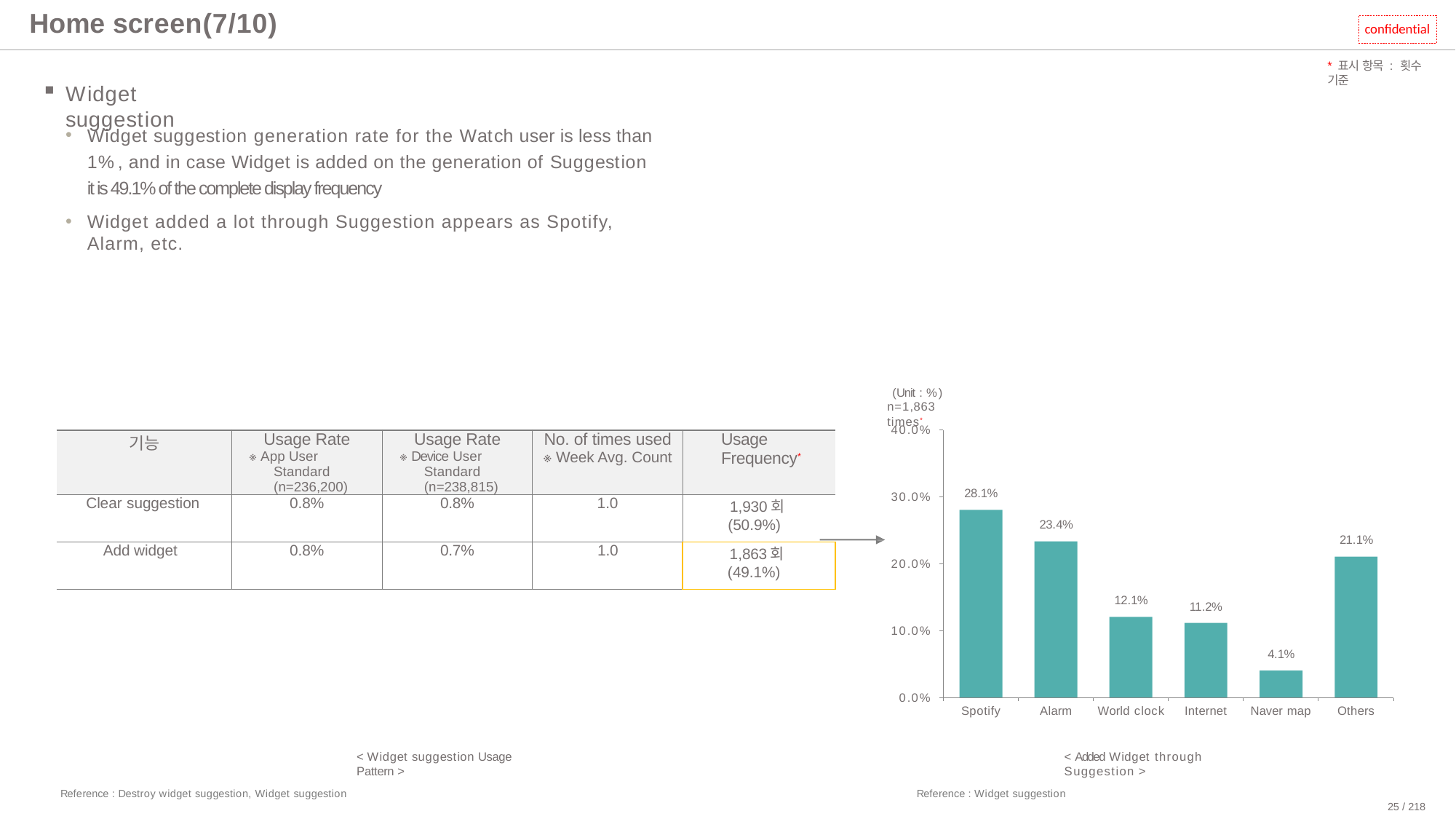

# Home screen(7/10)
confidential
*표시 항목 : 횟수 기준
Widget suggestion
Widget suggestion generation rate for the Watch user is less than 1%, and in case Widget is added on the generation of Suggestion  it is 49.1% of the complete display frequency

Widget added a lot through Suggestion appears as Spotify, Alarm, etc.
(Unit : %) n=1,863 times*
40.0%

| 기능 | Usage Rate ※ App User Standard (n=236,200) | Usage Rate ※ Device User Standard (n=238,815) | No. of times used ※ Week Avg. Count | Usage Frequency\* |
| --- | --- | --- | --- | --- |
| Clear suggestion | 0.8% | 0.8% | 1.0 | 1,930회 (50.9%) |
| Add widget | 0.8% | 0.7% | 1.0 | 1,863회 (49.1%) |
28.1%
30.0%

23.4%
21.1%

20.0%

12.1%
11.2%

10.0%

4.1%

0.0%

Spotify
Alarm
World clock
Internet
Naver map
Others
< Widget suggestion Usage Pattern >
< Added Widget through Suggestion >
Reference : Destroy widget suggestion, Widget suggestion
Reference : Widget suggestion
25 / 218